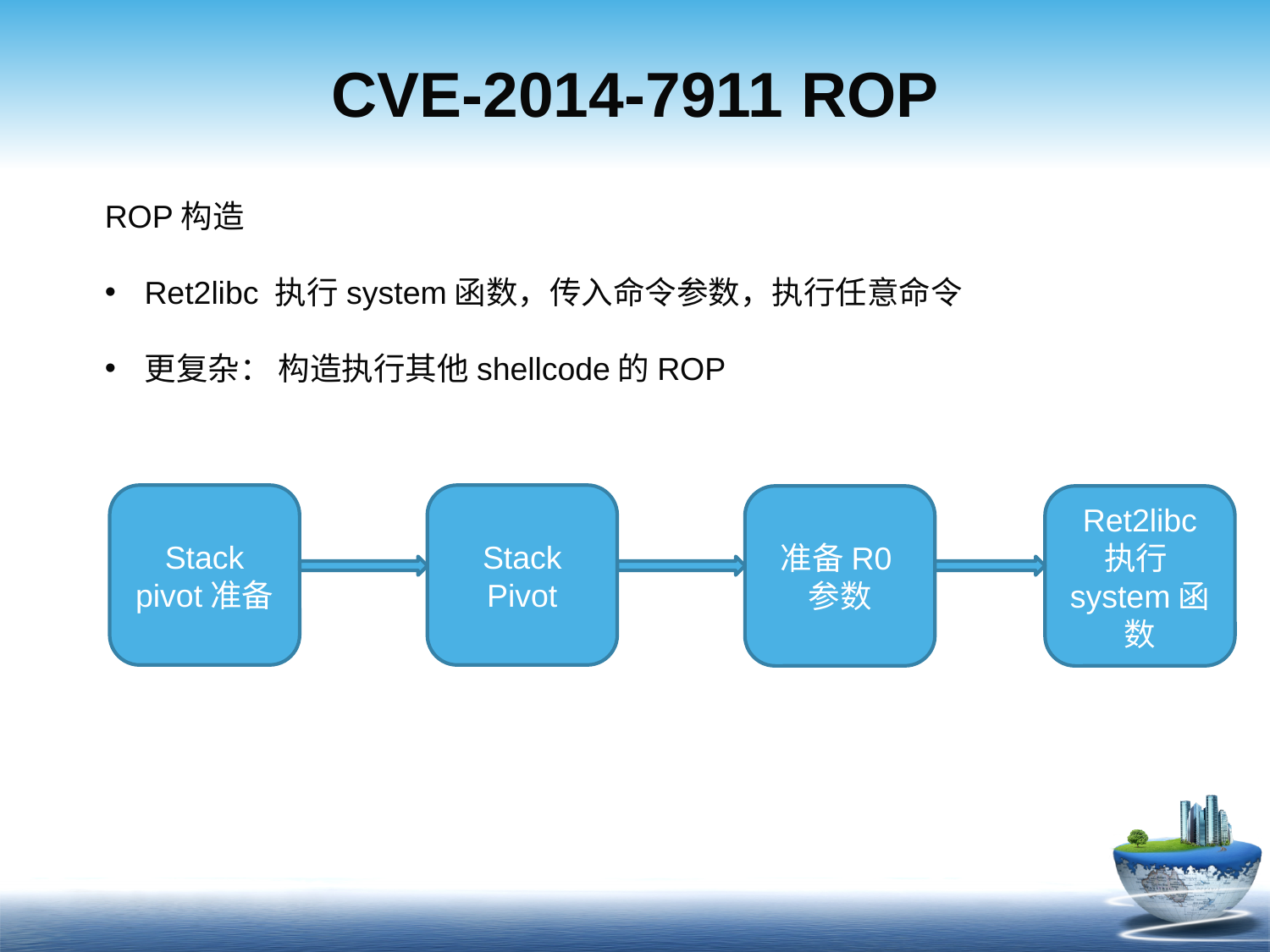

# CVE-2014-7911 ROP

ROP构造

Ret2libc 执行system函数，传入命令参数，执行任意命令

更复杂： 构造执行其他shellcode的ROP
Stack pivot准备
Stack Pivot
准备R0参数
Ret2libc
执行system函数